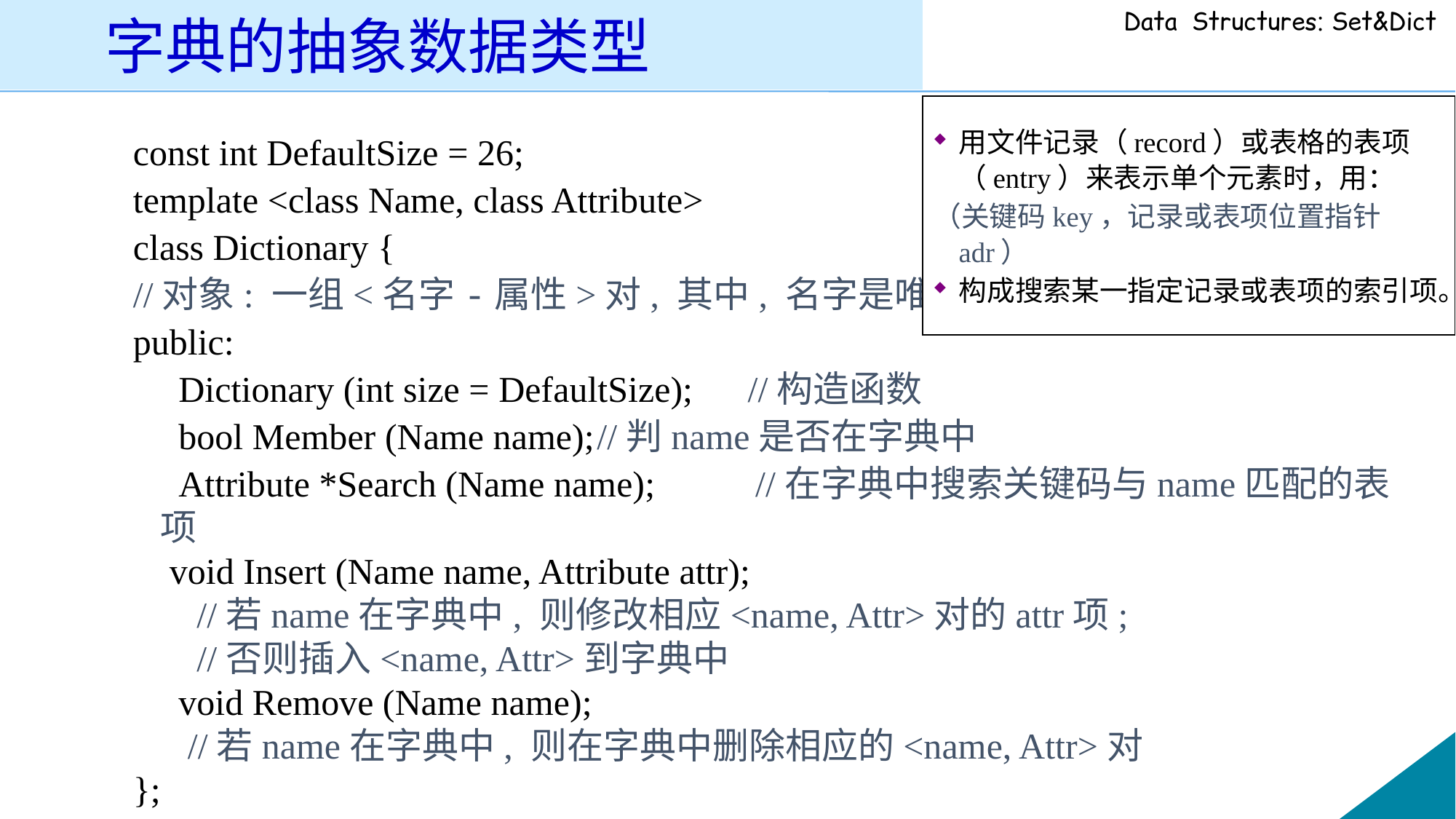

# 字典的抽象数据类型

用文件记录（record）或表格的表项（entry）来表示单个元素时，用：
（关键码key，记录或表项位置指针adr）
构成搜索某一指定记录或表项的索引项。
const int DefaultSize = 26;
template <class Name, class Attribute>
class Dictionary {
//对象: 一组<名字-属性>对, 其中, 名字是唯一的
public:
     Dictionary (int size = DefaultSize);      //构造函数
     bool Member (Name name);	//判name是否在字典中
     Attribute *Search (Name name);           //在字典中搜索关键码与name匹配的表项
 	 void Insert (Name name, Attribute attr);
       //若name在字典中, 则修改相应<name, Attr>对的attr项;
	    //否则插入<name, Attr>到字典中
     void Remove (Name name);
	   //若name在字典中, 则在字典中删除相应的<name, Attr>对
};